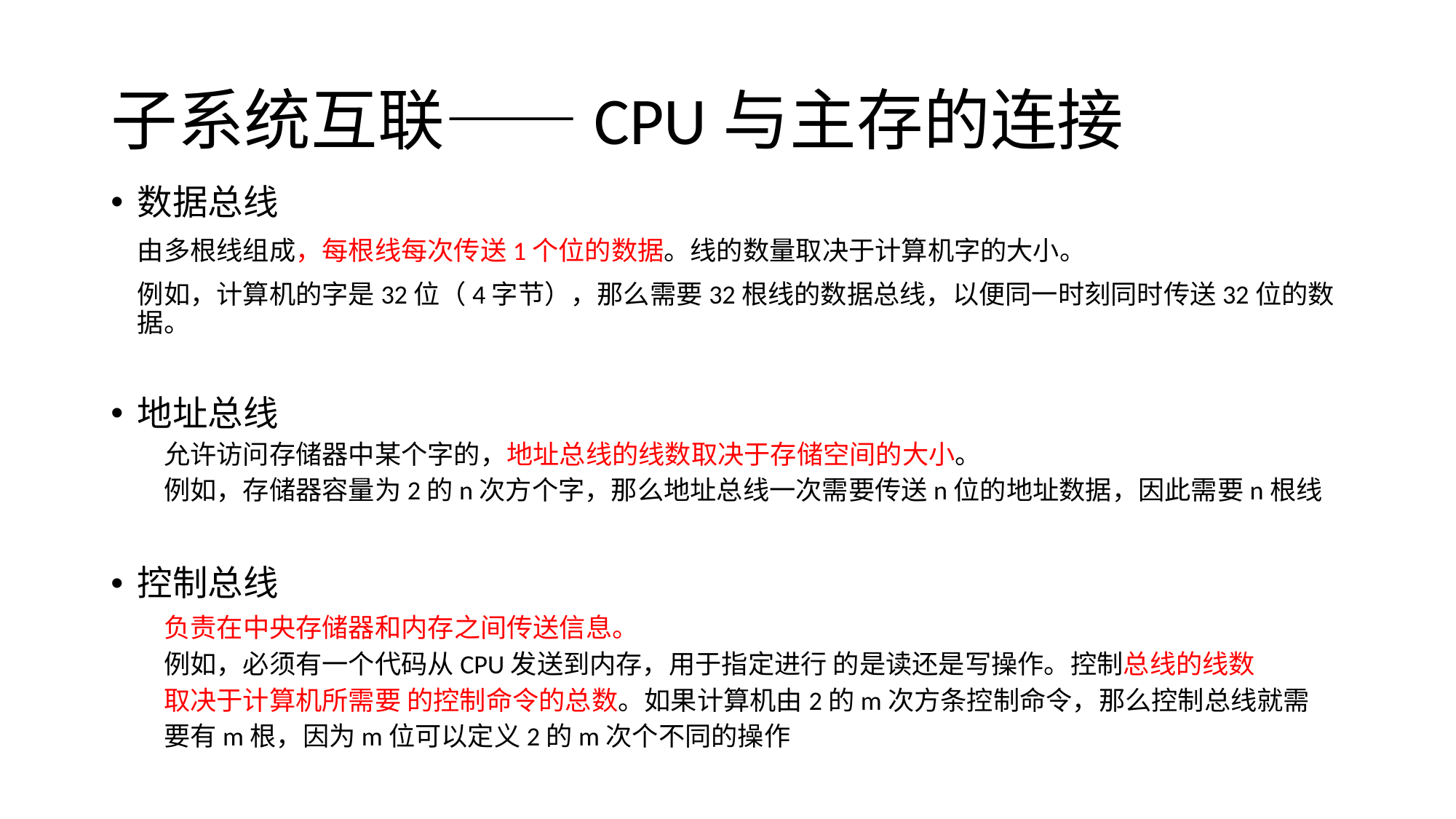

# 子系统互联——CPU与主存的连接
数据总线
		由多根线组成，每根线每次传送1个位的数据。线的数量取决于计算机字的大小。
		例如，计算机的字是32位（4字节），那么需要32根线的数据总线，以便同一时刻同时传送32位的数据。

地址总线
	允许访问存储器中某个字的，地址总线的线数取决于存储空间的大小。
	例如，存储器容量为2的n次方个字，那么地址总线一次需要传送n位的地址数据，因此需要n根线

控制总线
	负责在中央存储器和内存之间传送信息。
	例如，必须有一个代码从CPU发送到内存，用于指定进行 的是读还是写操作。控制总线的线数
取决于计算机所需要 的控制命令的总数。如果计算机由2的m次方条控制命令，那么控制总线就需
要有m根，因为m位可以定义2的m次个不同的操作